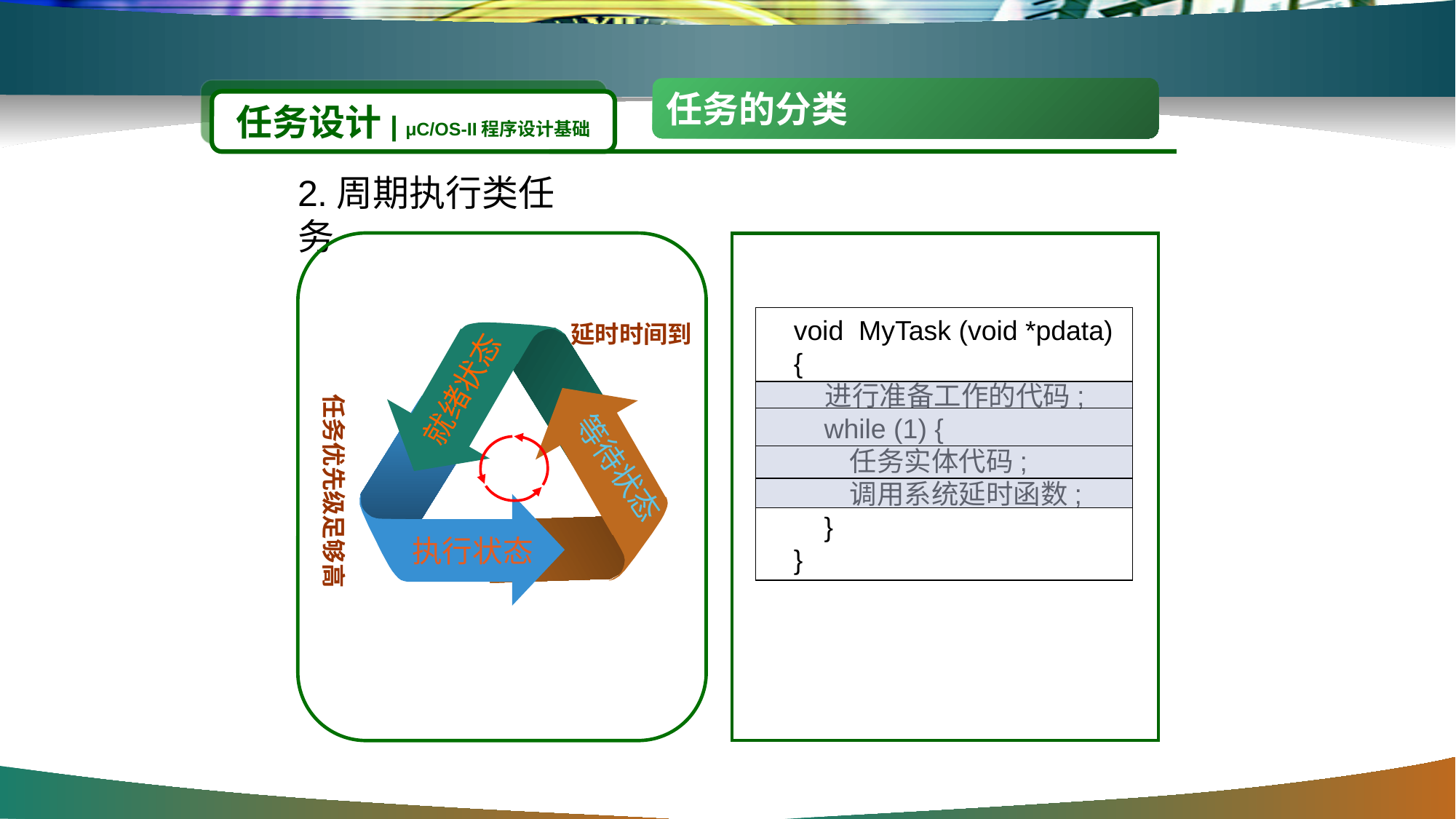

任务的分类
任务设计| μC/OS-II程序设计基础

2.周期执行类任务

void  MyTask (void *pdata)
{
    进行准备工作的代码;
    while (1) {
        任务实体代码;
        调用系统延时函数;
    }
}

延时时间到
就绪状态
任务优先级足够高

等待状态

执行状态